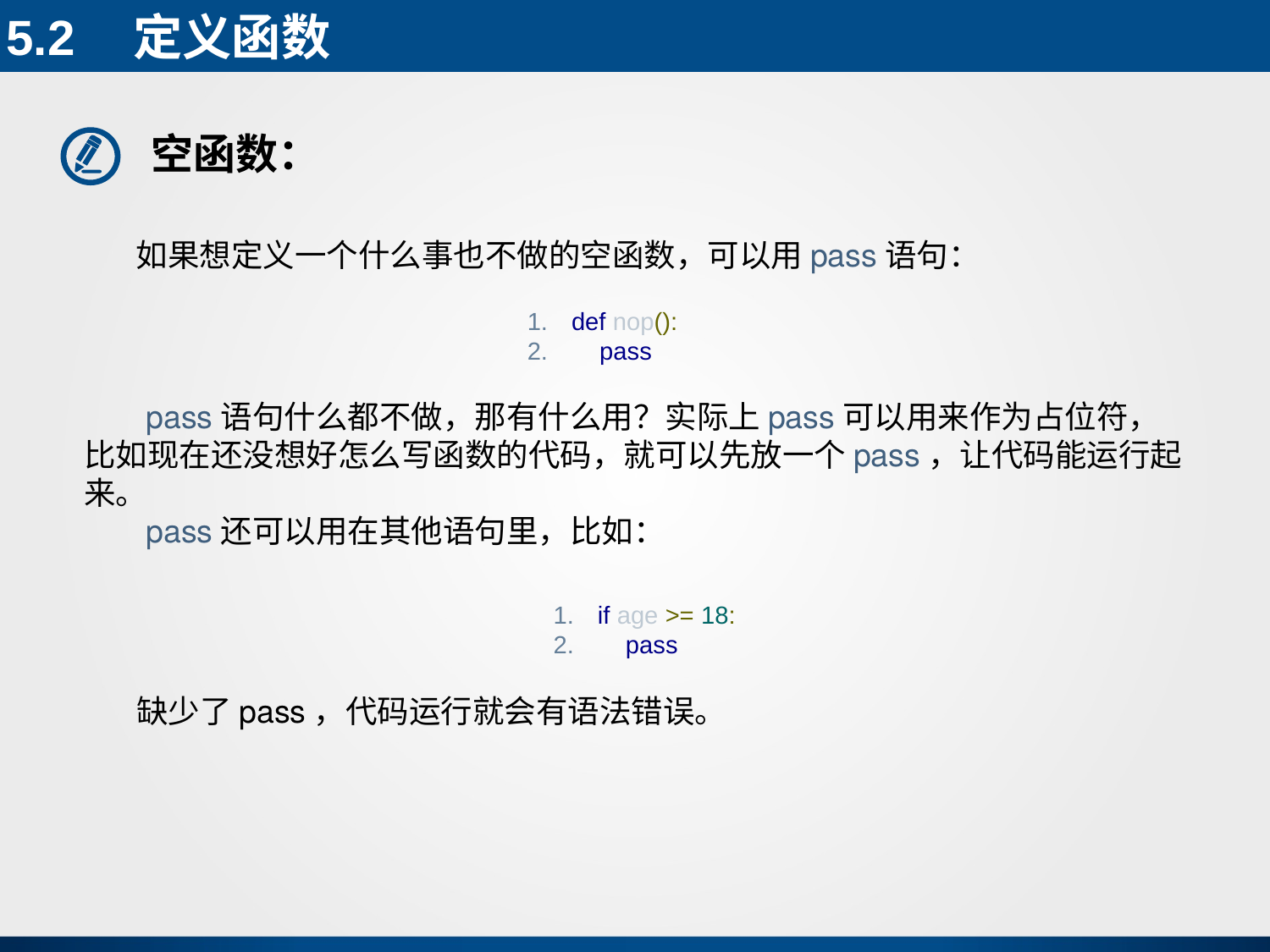

5.2	定义函数
空函数：

如果想定义一个什么事也不做的空函数，可以用pass语句：
def nop():
    pass
       pass语句什么都不做，那有什么用？实际上pass可以用来作为占位符，比如现在还没想好怎么写函数的代码，就可以先放一个pass，让代码能运行起来。
       pass还可以用在其他语句里，比如：
if age >= 18:
    pass
缺少了pass，代码运行就会有语法错误。